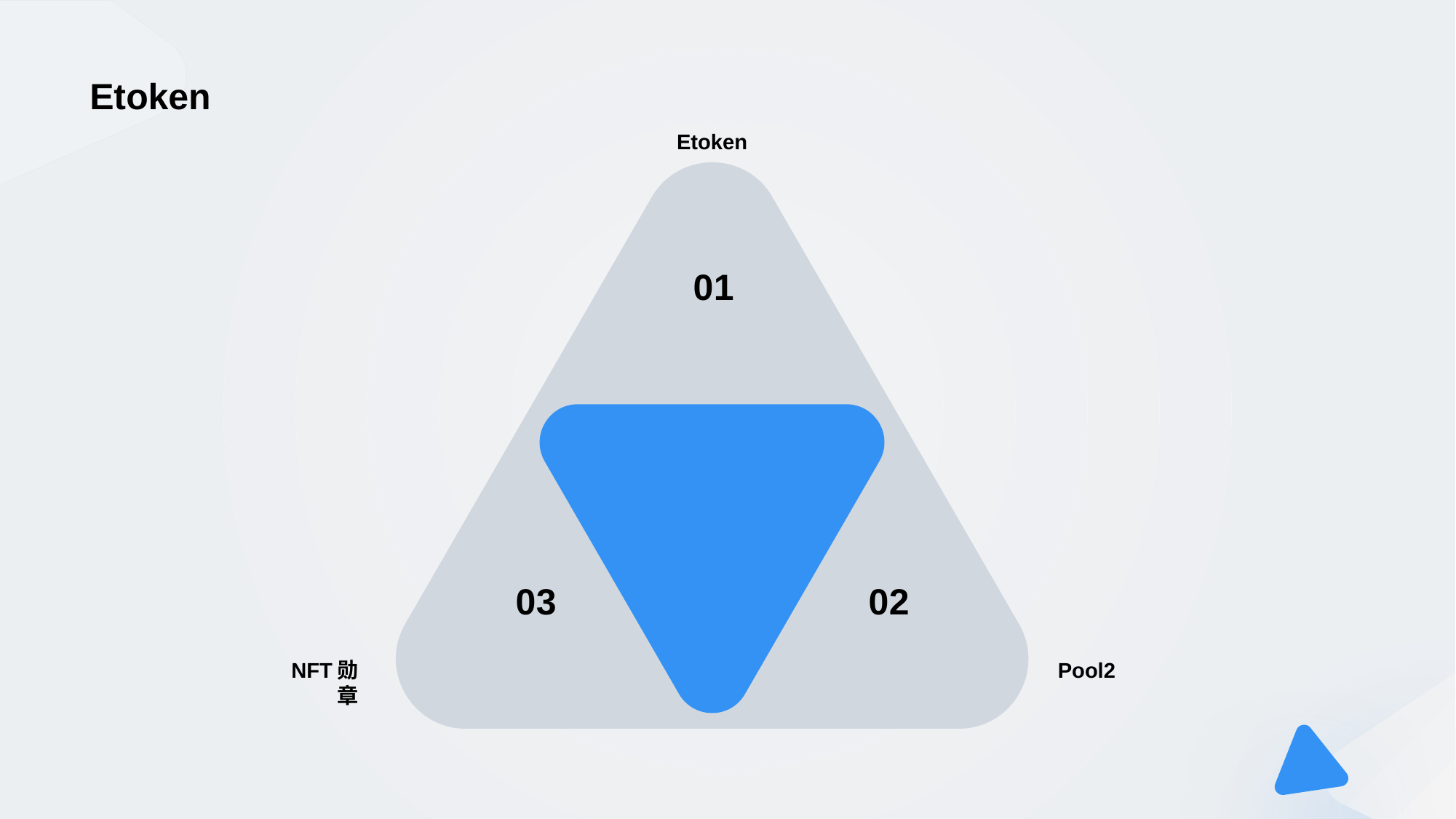

# Etoken
Etoken

0 1

0 2
0 3
Pool2
NFT勋章